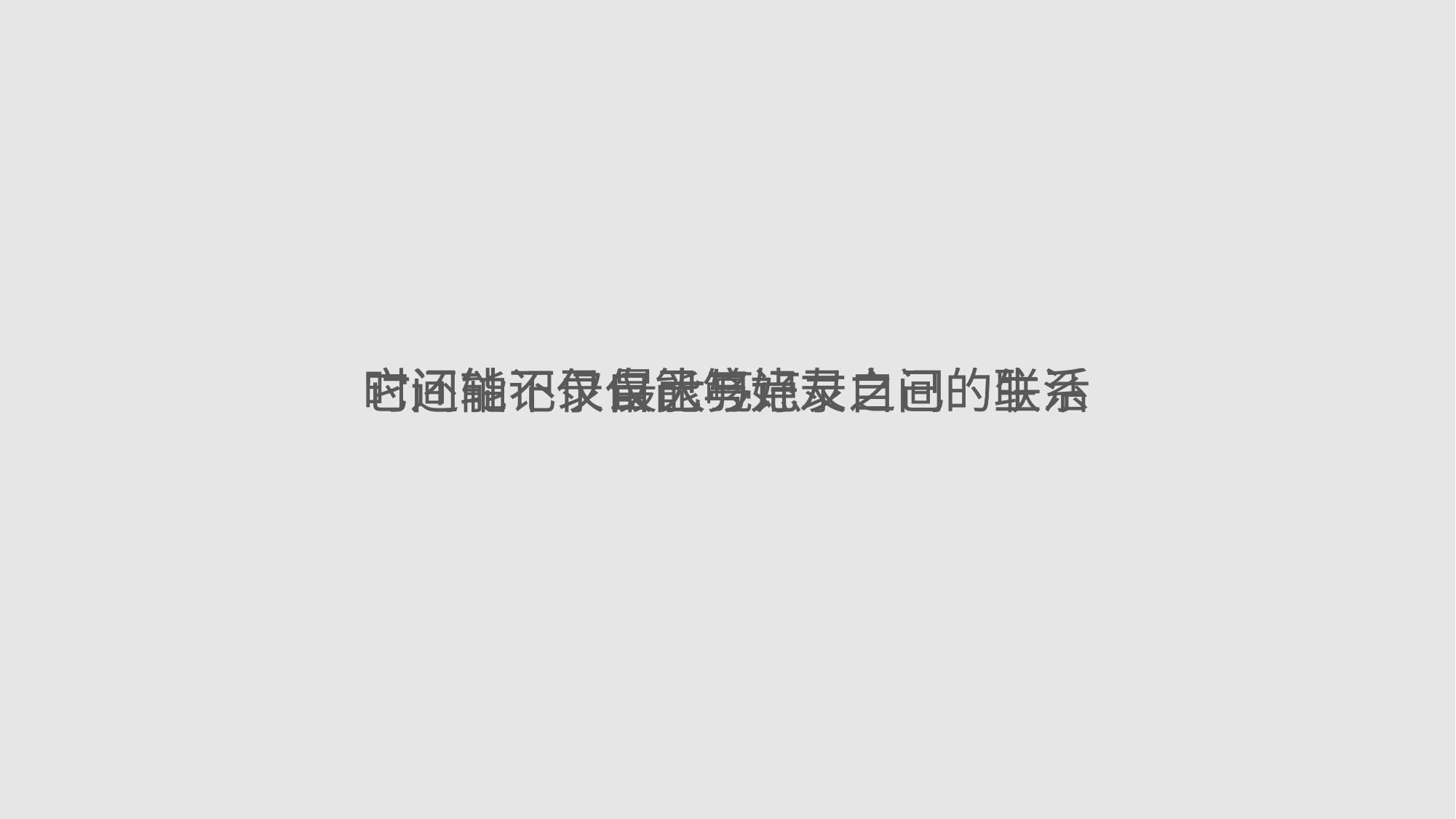

时间轴不仅仅能够记录自己的生活
最大亮点
它还能记录自己与好友之间的联系